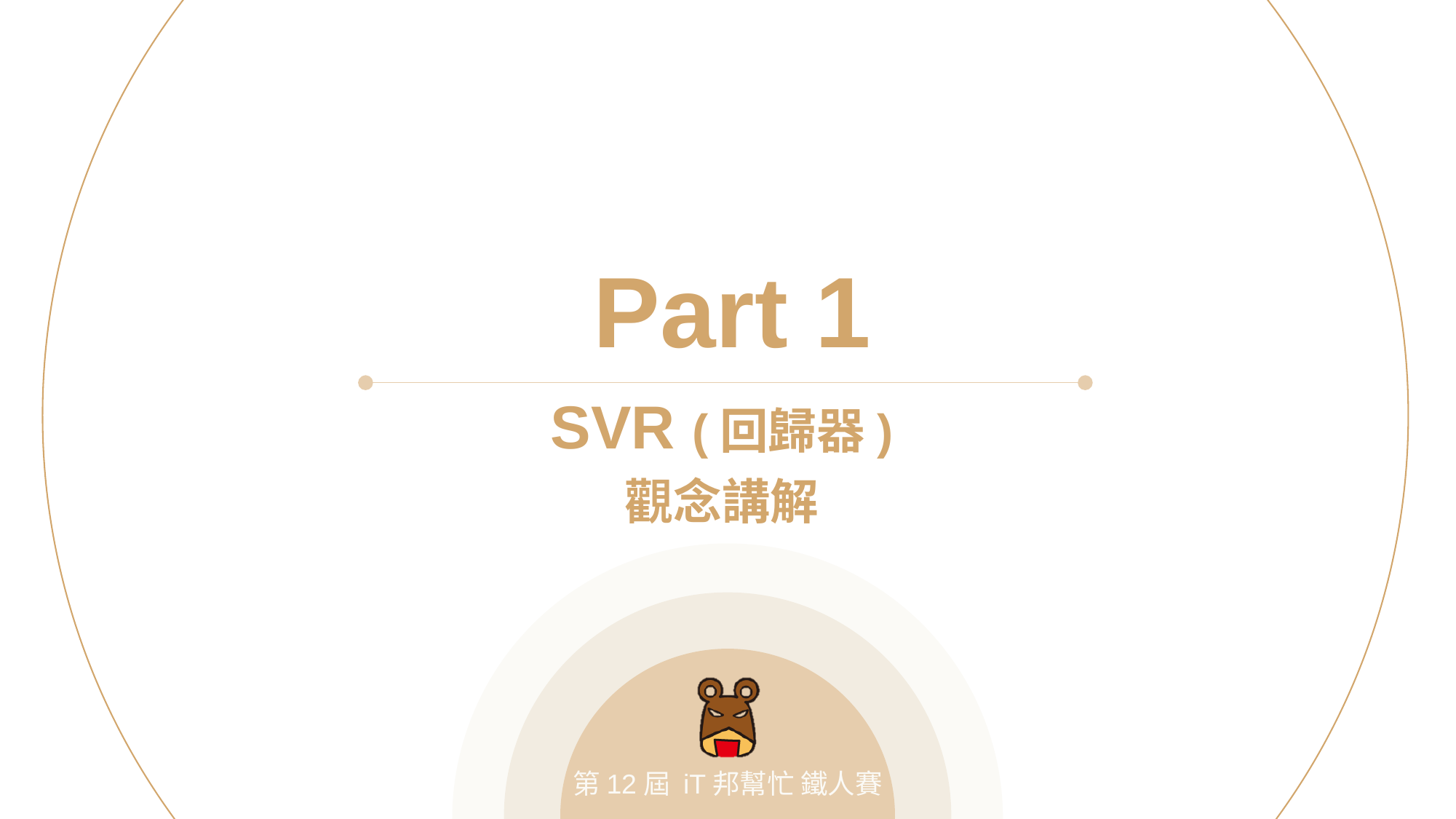

Part 1
SVR (回歸器)
觀念講解
第12屆 iT邦幫忙 鐵人賽